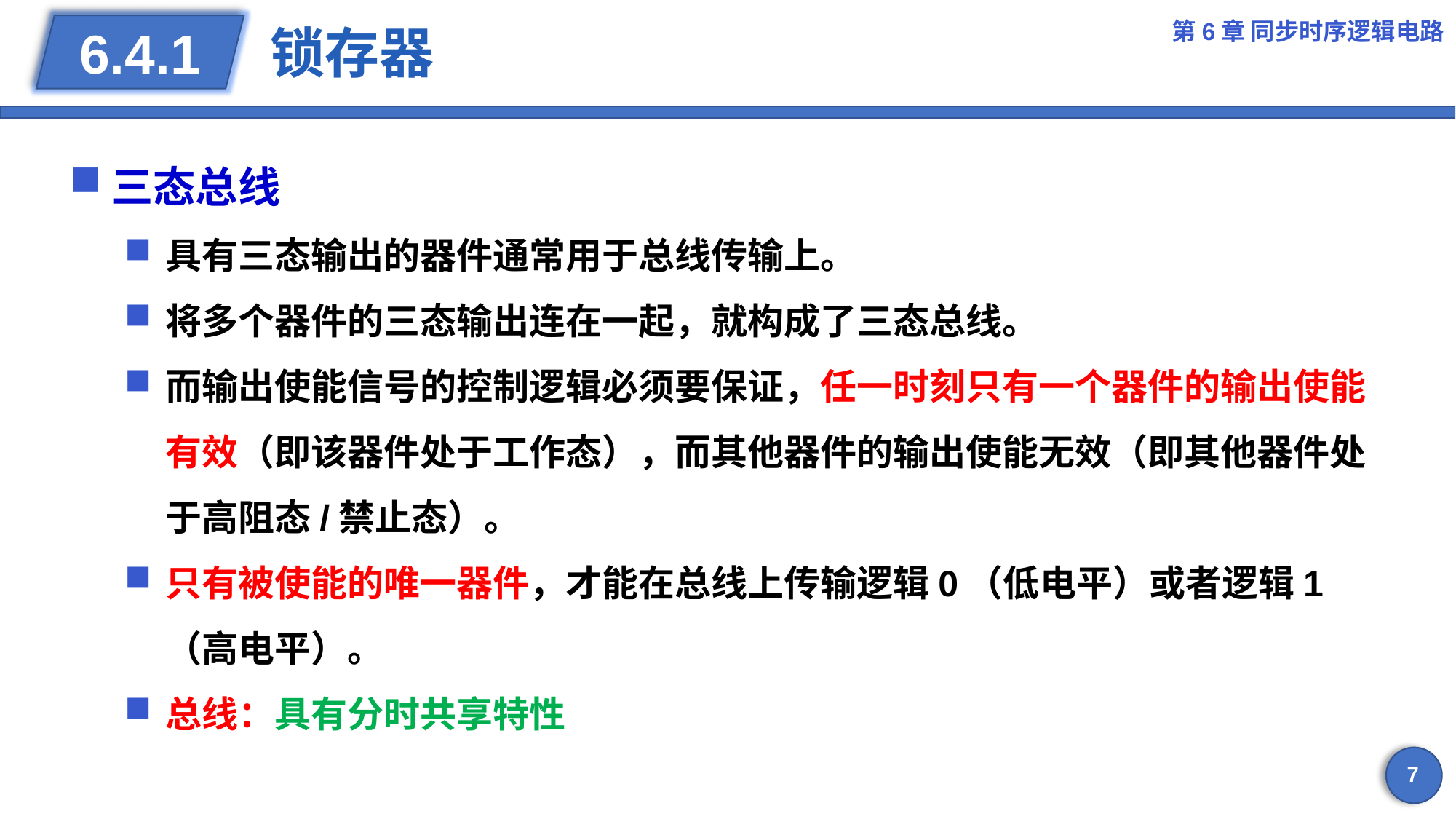

第6章 同步时序逻辑电路
# 锁存器
6.4.1
三态总线
具有三态输出的器件通常用于总线传输上。
将多个器件的三态输出连在一起，就构成了三态总线。
而输出使能信号的控制逻辑必须要保证，任一时刻只有一个器件的输出使能有效（即该器件处于工作态），而其他器件的输出使能无效（即其他器件处于高阻态/禁止态）。
只有被使能的唯一器件，才能在总线上传输逻辑0（低电平）或者逻辑1（高电平）。
总线：具有分时共享特性
7